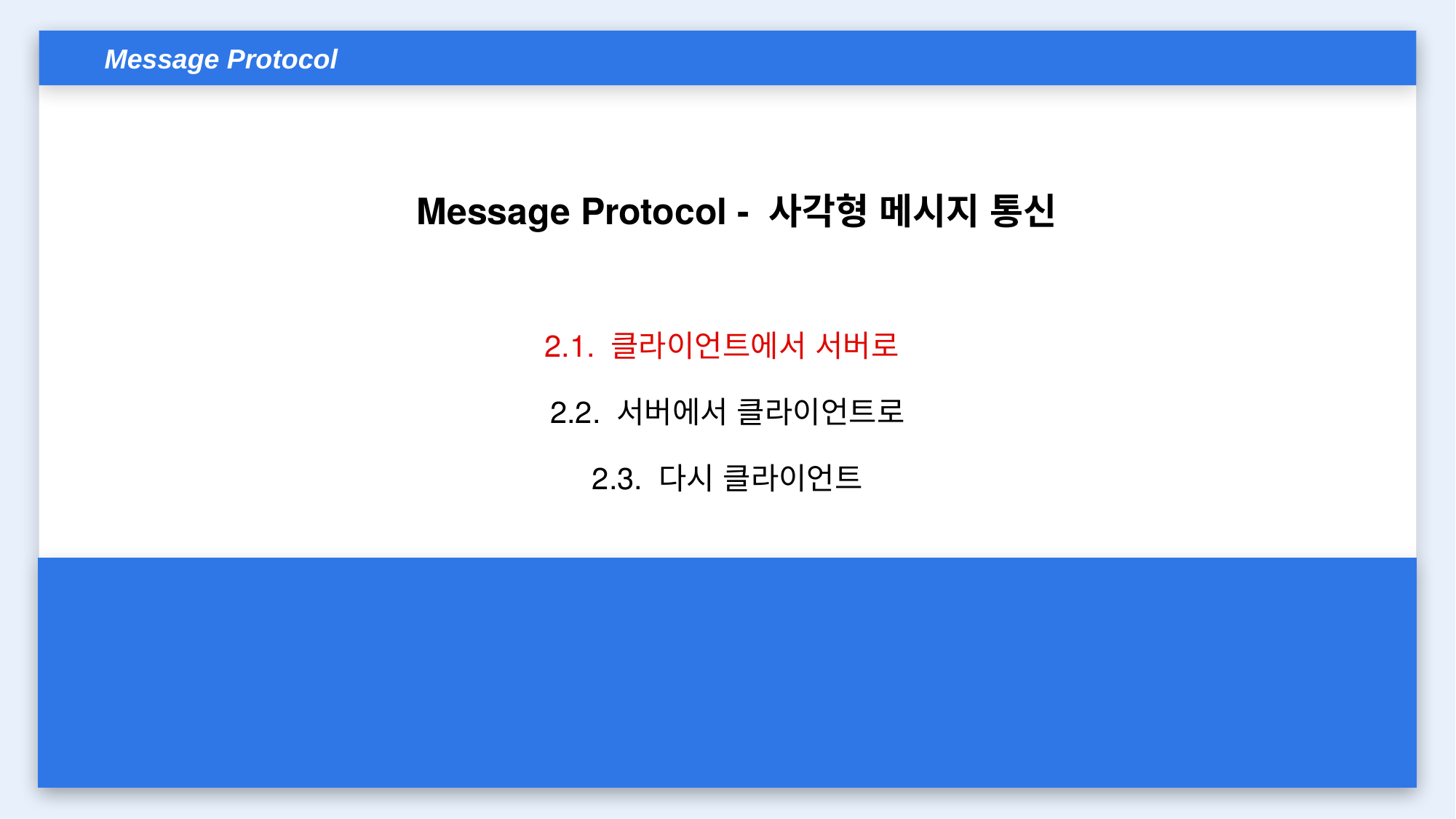

Message Protocol

Message Protocol - 사각형 메시지 통신
2.1. 클라이언트에서 서버로
2.2. 서버에서 클라이언트로
2.3. 다시 클라이언트